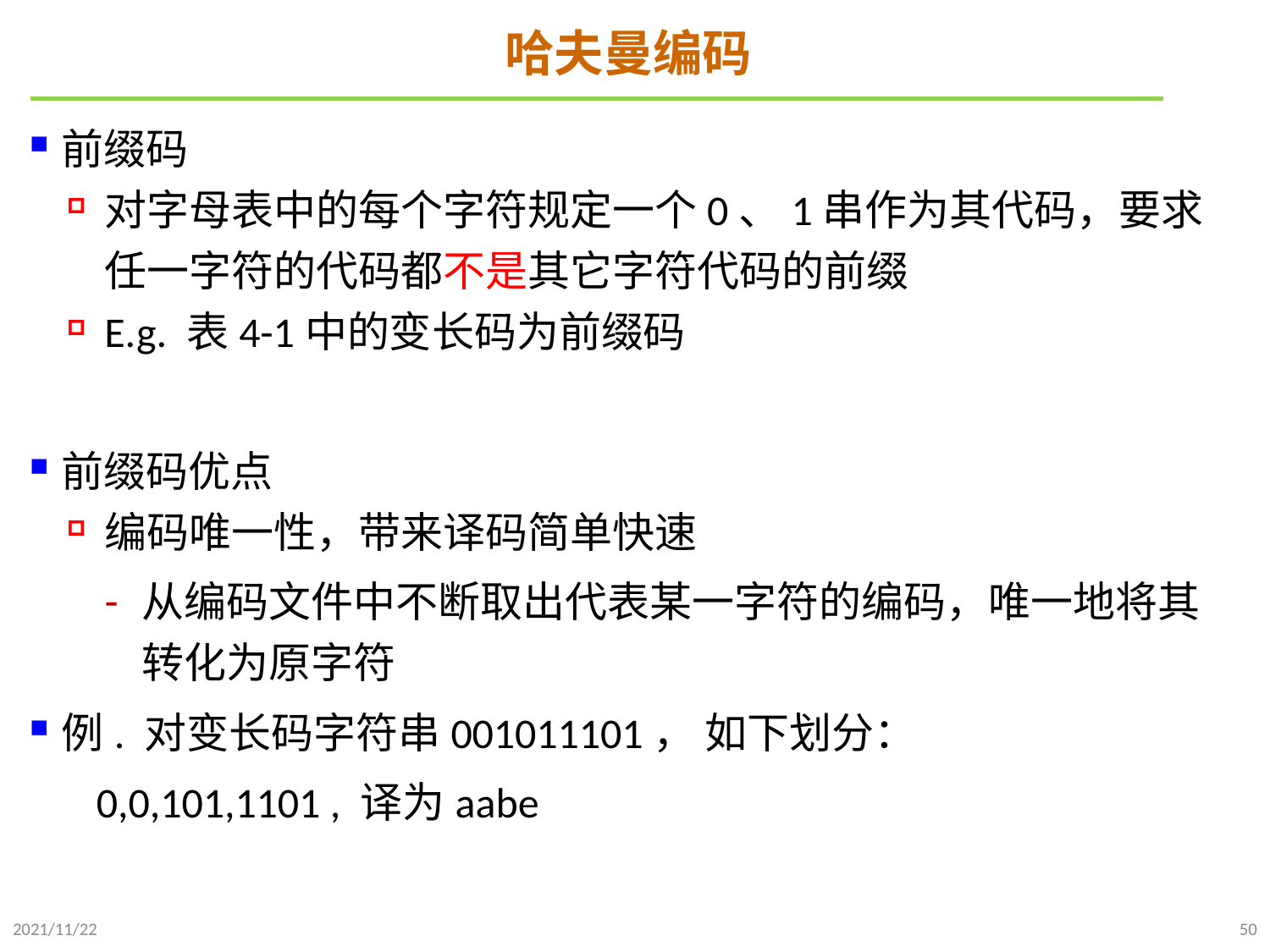

# 哈夫曼编码
前缀码
对字母表中的每个字符规定一个0、1串作为其代码，要求任一字符的代码都不是其它字符代码的前缀
E.g. 表4-1中的变长码为前缀码

前缀码优点
编码唯一性，带来译码简单快速
从编码文件中不断取出代表某一字符的编码，唯一地将其转化为原字符
例. 对变长码字符串001011101， 如下划分：
       0,0,101,1101 , 译为aabe

2021/11/22
50